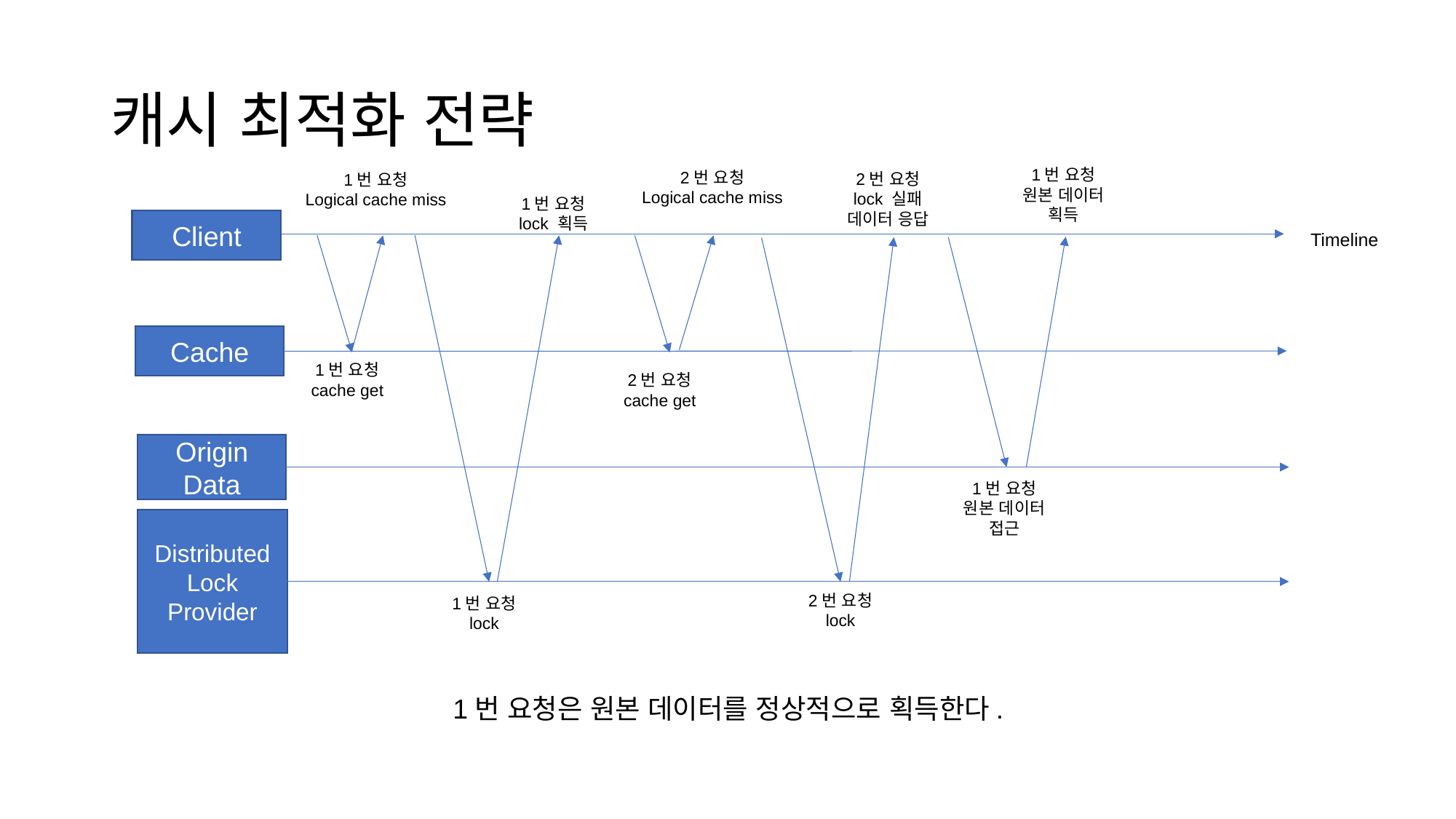

# 캐시 최적화 전략
1번 요청
원본 데이터
획득
2번 요청
Logical cache miss
2번 요청
lock 실패
데이터 응답
1번 요청
Logical cache miss
1번 요청
lock 획득
Client
Timeline
Cache
1번 요청
cache get
2번 요청
cache get
Origin Data
1번 요청
원본 데이터
접근
Distributed Lock Provider
2번 요청
lock
1번 요청
lock
1번 요청은 원본 데이터를 정상적으로 획득한다.